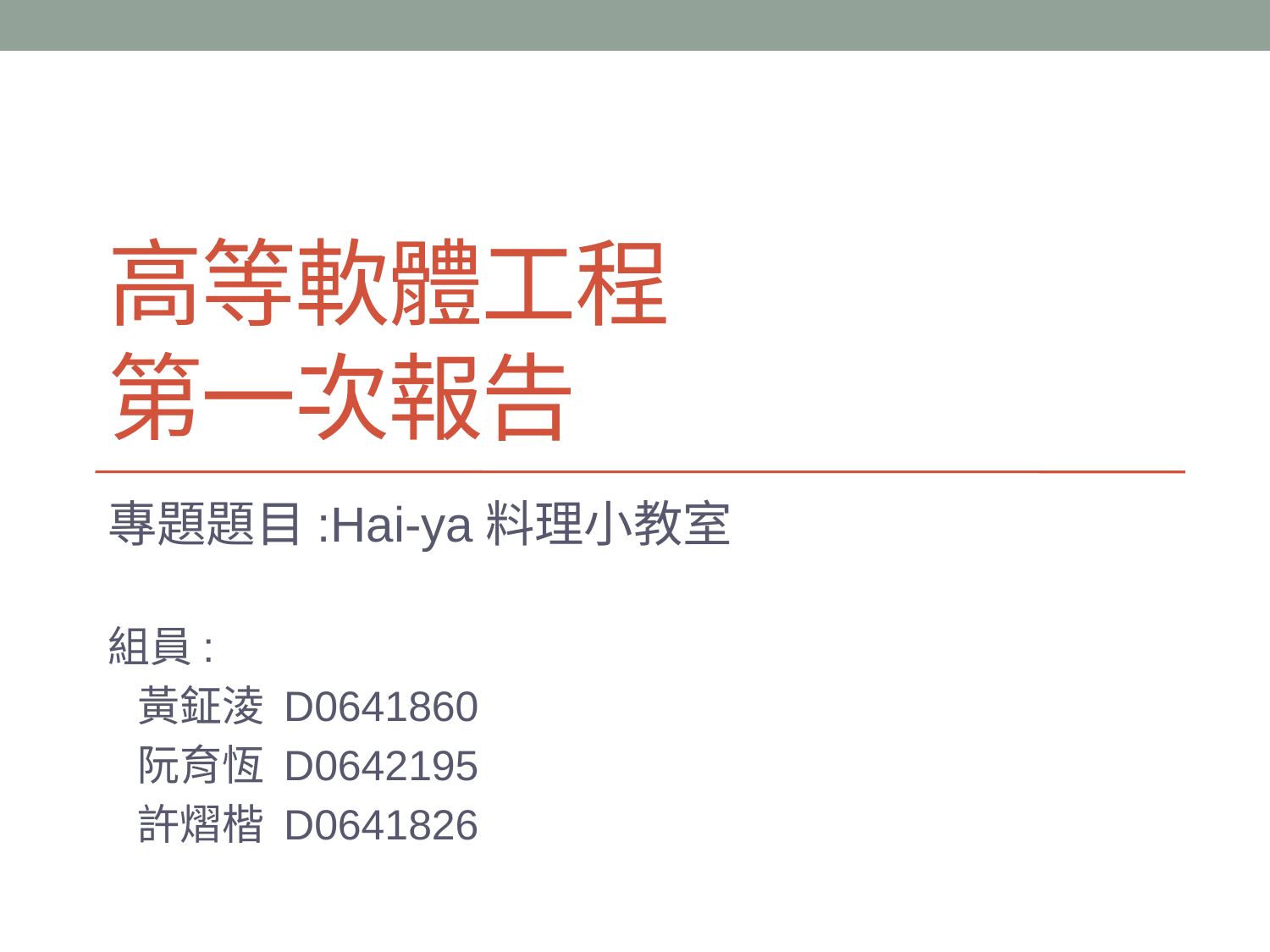

# 高等軟體工程 第一次報告
專題題目:Hai-ya料理小教室

組員:
  黃鉦淩 D0641860
  阮育恆 D0642195
  許熠楷 D0641826